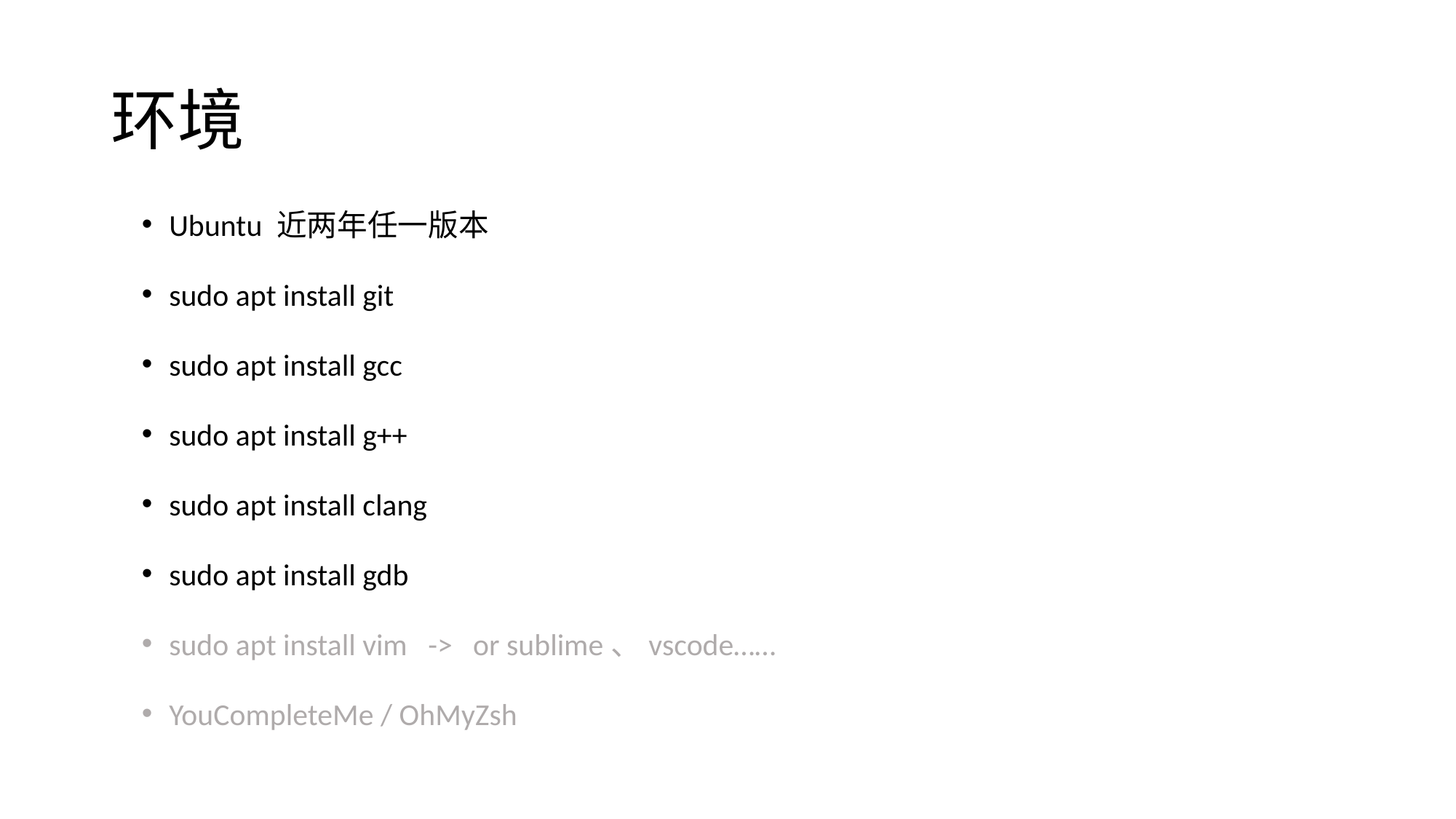

# 环境
Ubuntu 近两年任一版本
sudo apt install git
sudo apt install gcc
sudo apt install g++
sudo apt install clang
sudo apt install gdb
sudo apt install vim   ->   or sublime、vscode……
YouCompleteMe / OhMyZsh